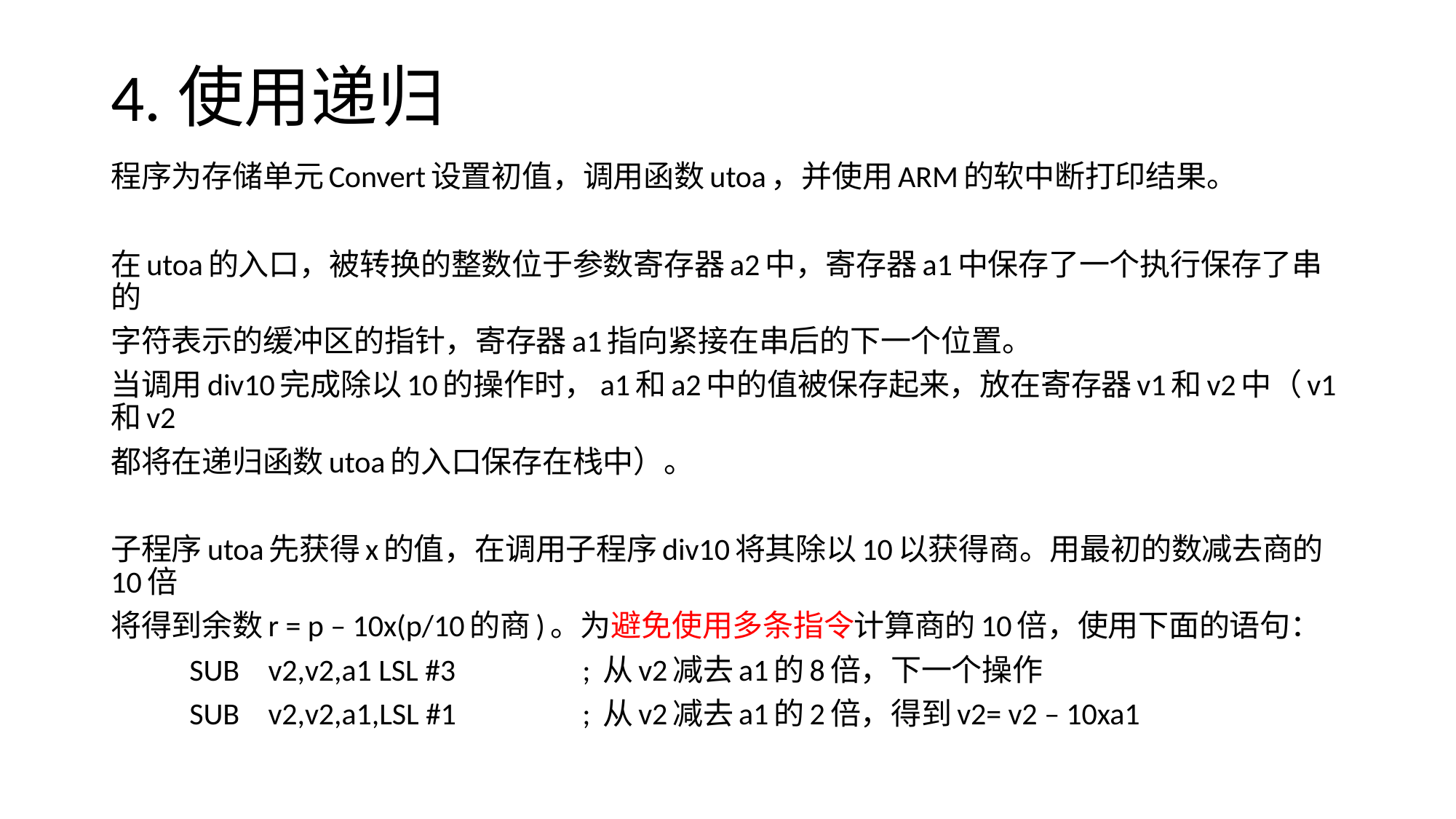

# 4.使用递归
程序为存储单元Convert设置初值，调用函数utoa，并使用ARM的软中断打印结果。

在utoa的入口，被转换的整数位于参数寄存器a2中，寄存器a1中保存了一个执行保存了串的
字符表示的缓冲区的指针，寄存器a1指向紧接在串后的下一个位置。
当调用div10完成除以10的操作时，a1和a2中的值被保存起来，放在寄存器v1和v2中（v1和v2
都将在递归函数utoa的入口保存在栈中）。

子程序utoa先获得x的值，在调用子程序div10将其除以10以获得商。用最初的数减去商的10倍
将得到余数r = p – 10x(p/10的商)。为避免使用多条指令计算商的10倍，使用下面的语句：
	SUB	v2,v2,a1 LSL #3		; 从v2减去a1的8倍，下一个操作
	SUB 	v2,v2,a1,LSL #1		; 从v2减去a1的2倍，得到v2= v2 – 10xa1